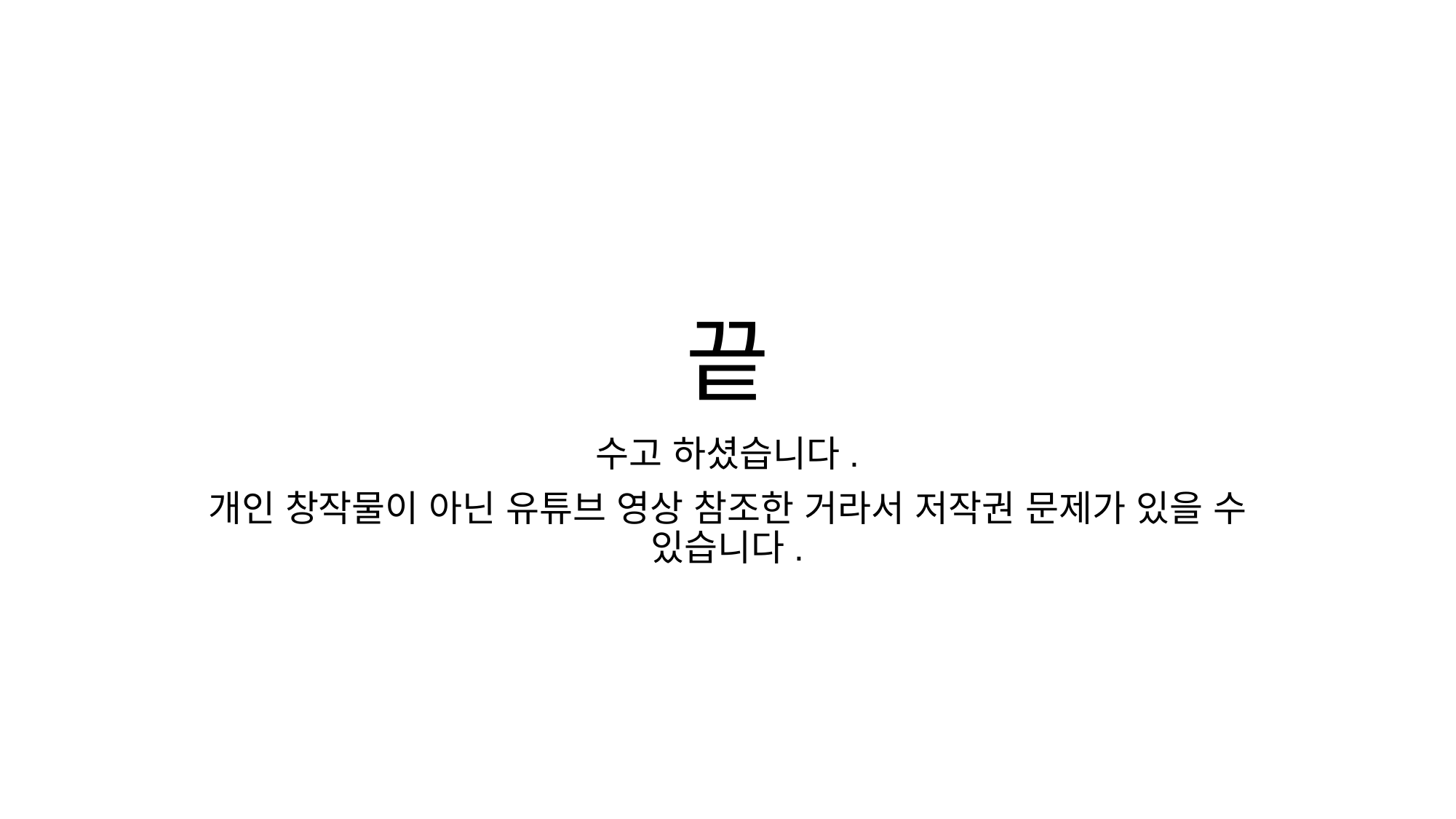

# 끝
수고 하셨습니다.
개인 창작물이 아닌 유튜브 영상 참조한 거라서 저작권 문제가 있을 수 있습니다.